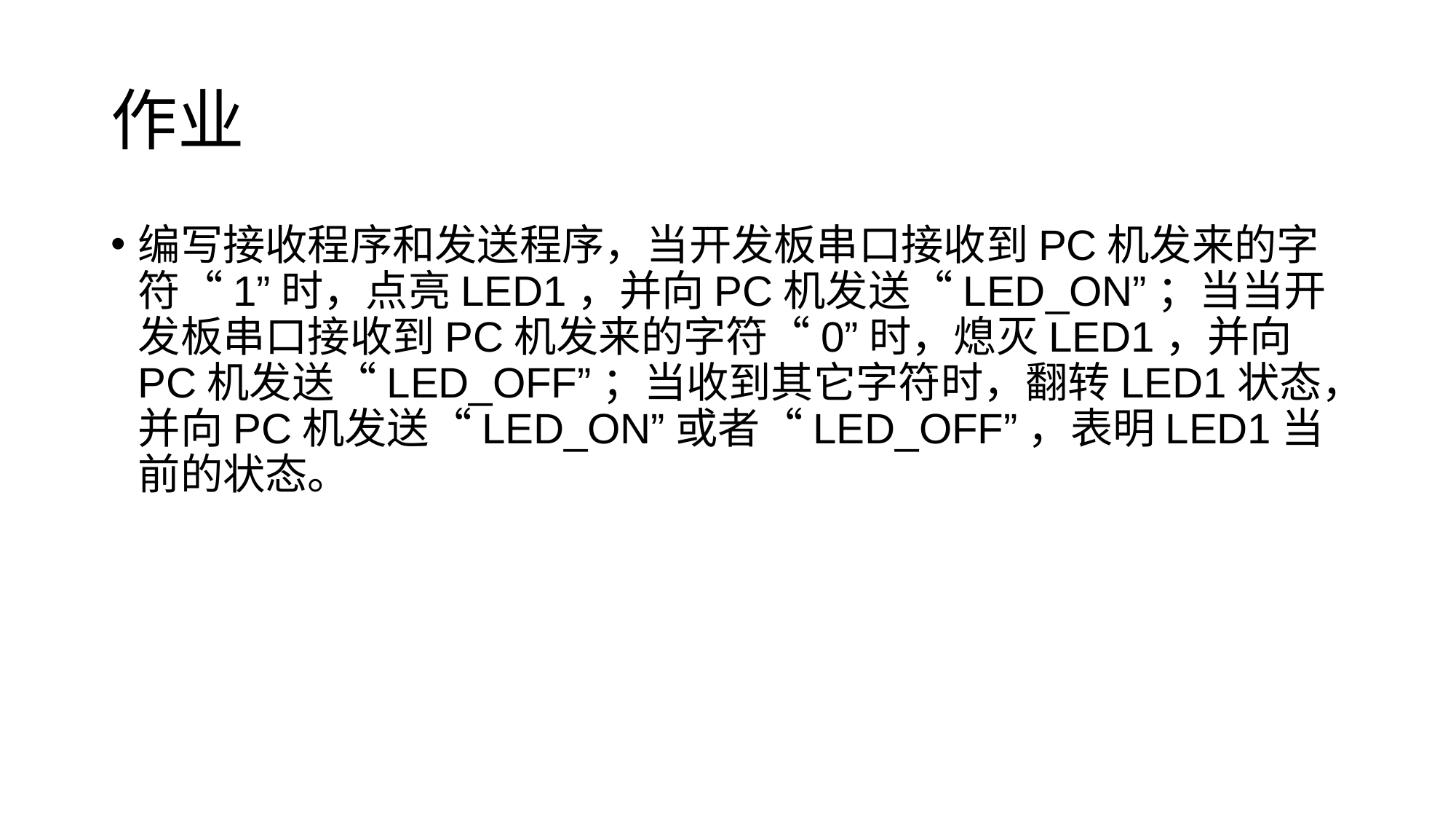

# 作业
编写接收程序和发送程序，当开发板串口接收到PC机发来的字符“1”时，点亮LED1，并向PC机发送“LED_ON”；当当开发板串口接收到PC机发来的字符“0”时，熄灭LED1，并向PC机发送“LED_OFF”；当收到其它字符时，翻转LED1状态，并向PC机发送“LED_ON”或者“LED_OFF”，表明LED1当前的状态。